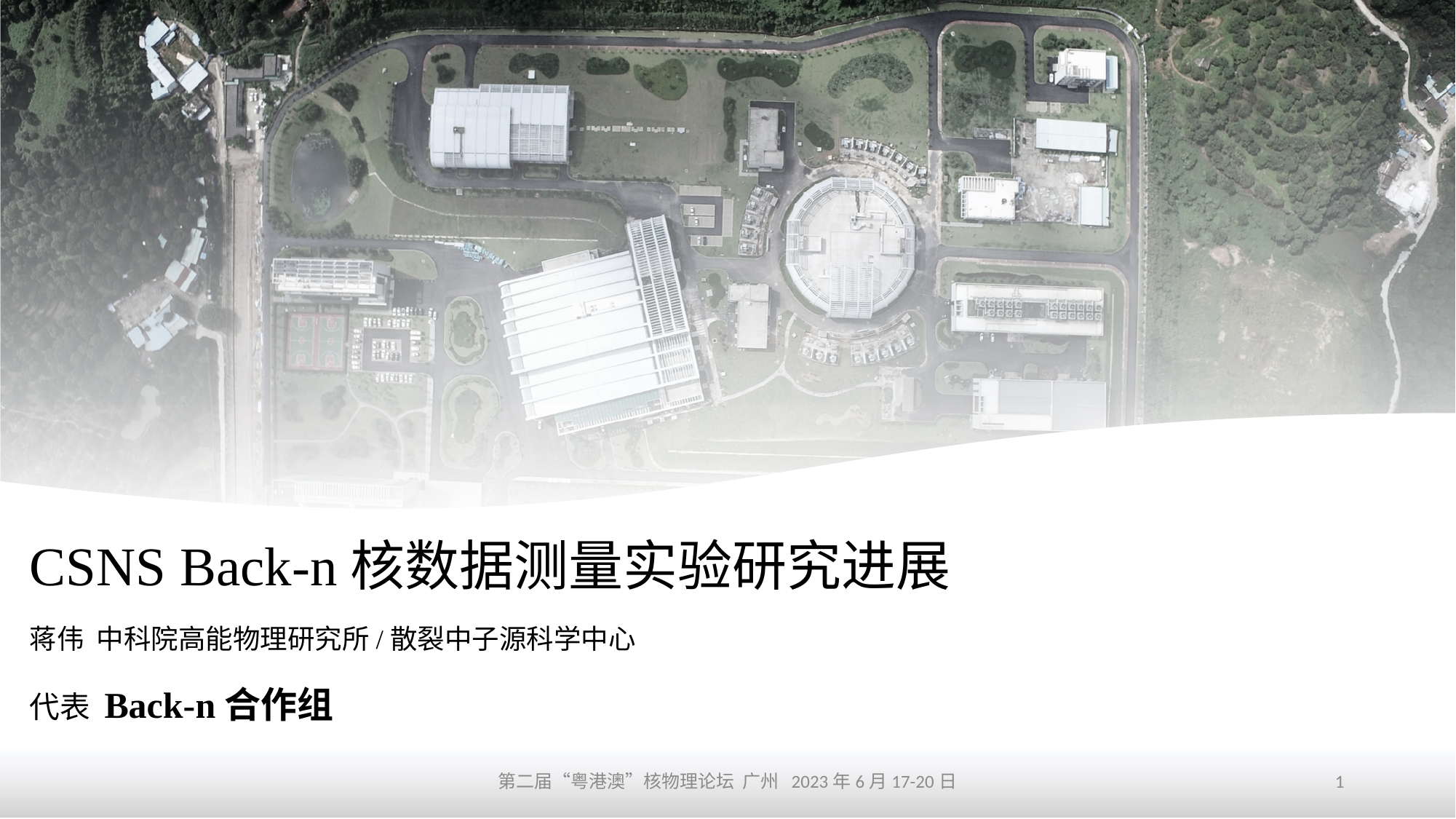

# CSNS Back-n核数据测量实验研究进展
蒋伟  中科院高能物理研究所/散裂中子源科学中心

代表 Back-n合作组
第二届“粤港澳”核物理论坛  广州  2023年6月17-20日
1